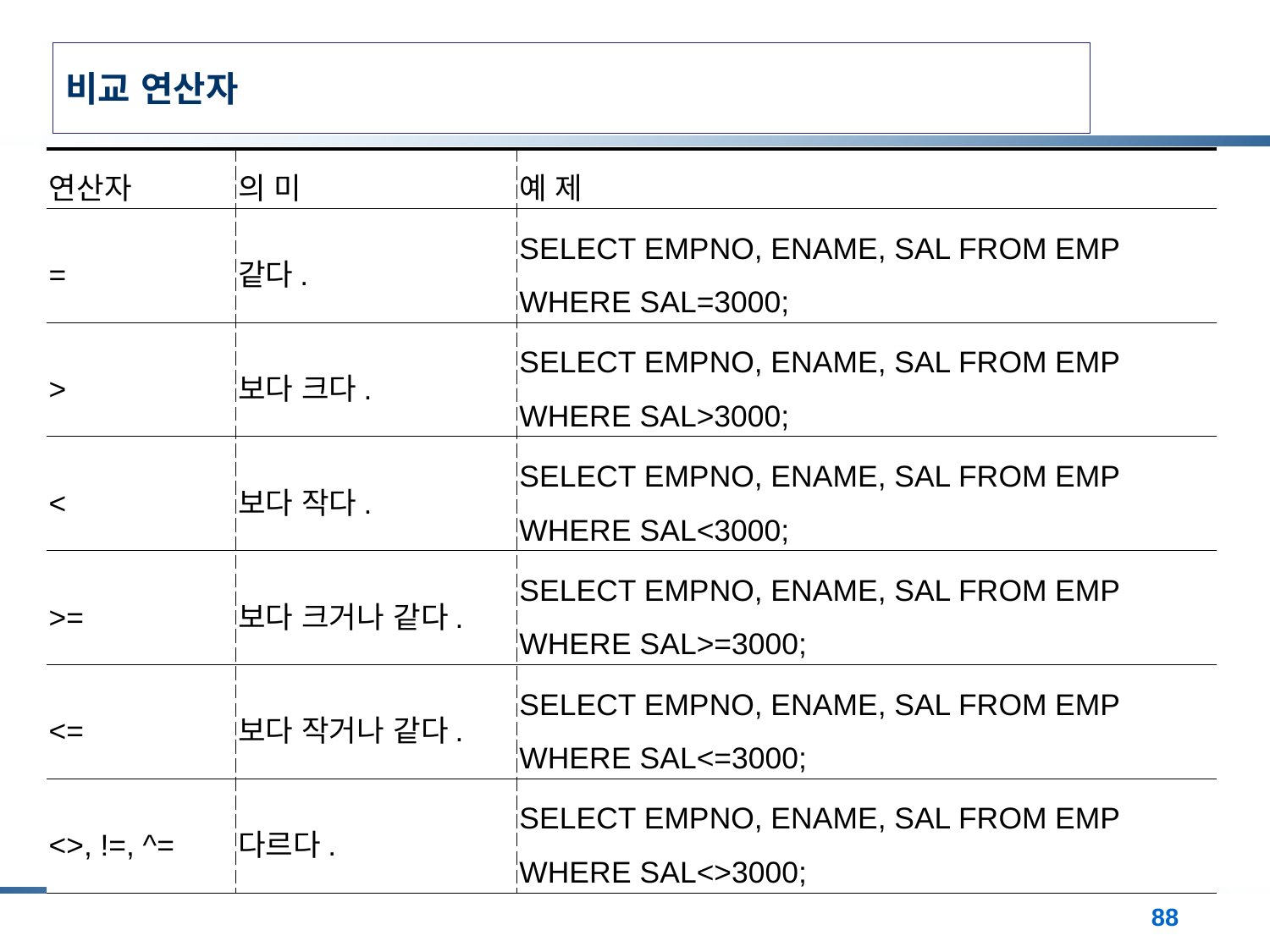

# 비교 연산자
| 연산자 | 의 미 | 예 제 |
| --- | --- | --- |
| = | 같다. | SELECT EMPNO, ENAME, SAL FROM EMP WHERE SAL=3000; |
| > | 보다 크다. | SELECT EMPNO, ENAME, SAL FROM EMP WHERE SAL>3000; |
| < | 보다 작다. | SELECT EMPNO, ENAME, SAL FROM EMP WHERE SAL<3000; |
| >= | 보다 크거나 같다. | SELECT EMPNO, ENAME, SAL FROM EMP WHERE SAL>=3000; |
| <= | 보다 작거나 같다. | SELECT EMPNO, ENAME, SAL FROM EMP WHERE SAL<=3000; |
| <>, !=, ^= | 다르다. | SELECT EMPNO, ENAME, SAL FROM EMP WHERE SAL<>3000; |